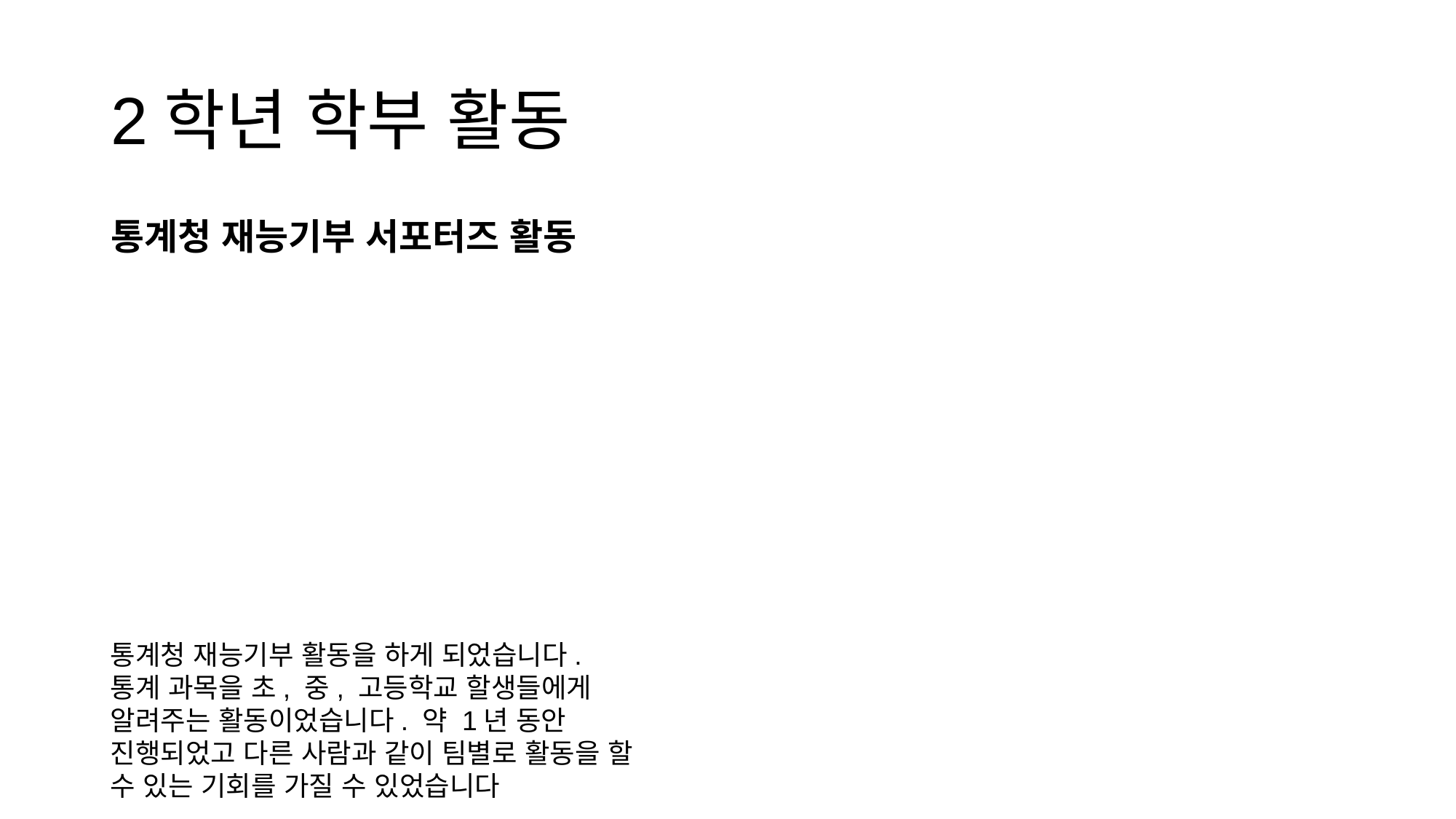

# 2학년 학부 활동
통계청 재능기부 서포터즈 활동

통계청 재능기부 활동을 하게 되었습니다. 통계 과목을 초, 중, 고등학교 할생들에게 알려주는 활동이었습니다. 약 1년 동안 진행되었고 다른 사람과 같이 팀별로 활동을 할 수 있는 기회를 가질 수 있었습니다